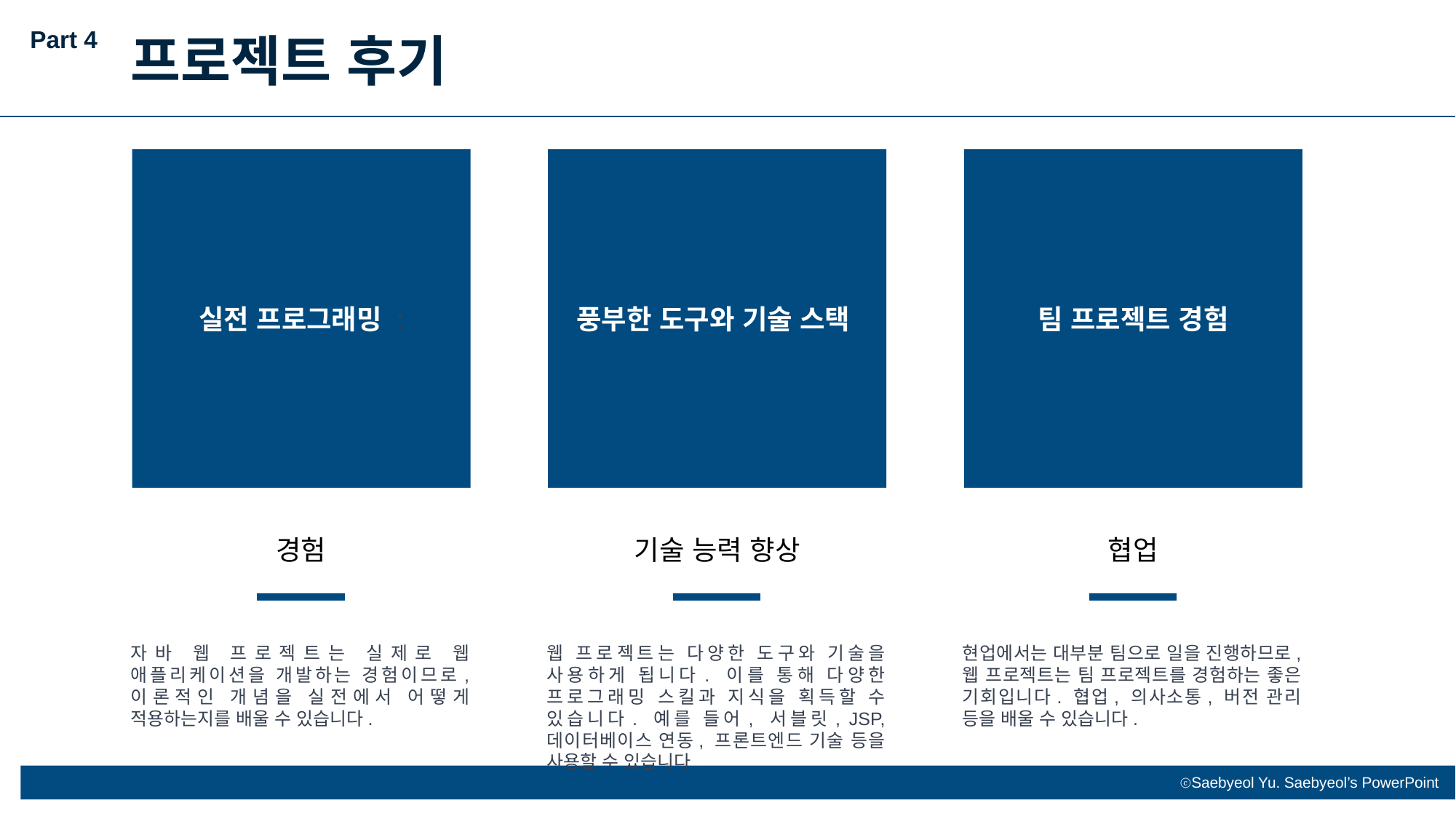

Part 4
프로젝트 후기
실전 프로그래밍 :
풍부한 도구와 기술 스택
팀 프로젝트 경험
경험
기술 능력 향상
협업
자바 웹 프로젝트는 실제로 웹 애플리케이션을 개발하는 경험이므로, 이론적인 개념을 실전에서 어떻게 적용하는지를 배울 수 있습니다.
웹 프로젝트는 다양한 도구와 기술을 사용하게 됩니다. 이를 통해 다양한 프로그래밍 스킬과 지식을 획득할 수 있습니다. 예를 들어, 서블릿, JSP, 데이터베이스 연동, 프론트엔드 기술 등을 사용할 수 있습니다.
현업에서는 대부분 팀으로 일을 진행하므로, 웹 프로젝트는 팀 프로젝트를 경험하는 좋은 기회입니다. 협업, 의사소통, 버전 관리 등을 배울 수 있습니다.